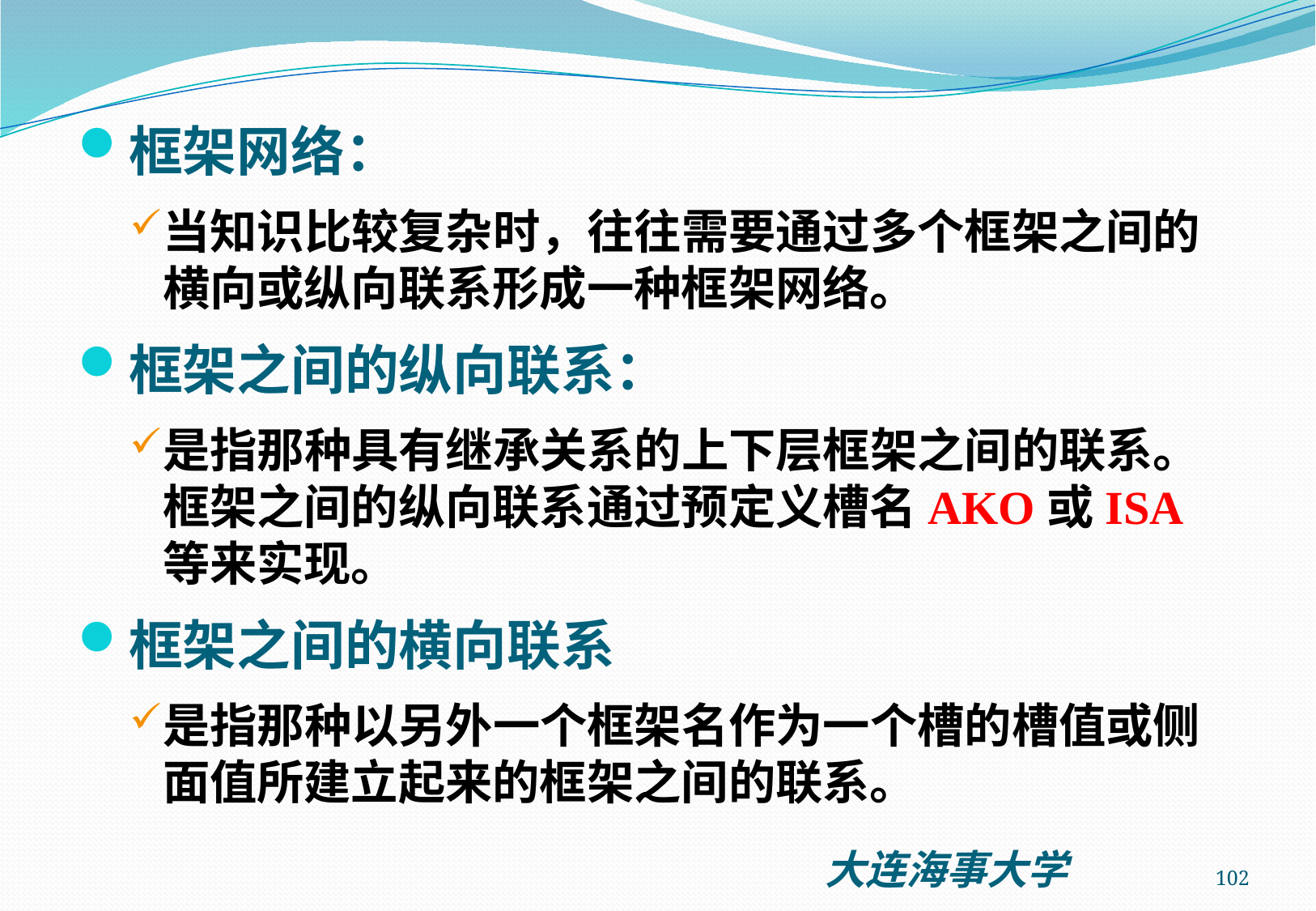

框架网络：
当知识比较复杂时，往往需要通过多个框架之间的横向或纵向联系形成一种框架网络。
框架之间的纵向联系：
是指那种具有继承关系的上下层框架之间的联系。框架之间的纵向联系通过预定义槽名AKO或ISA等来实现。
框架之间的横向联系
是指那种以另外一个框架名作为一个槽的槽值或侧面值所建立起来的框架之间的联系。
102